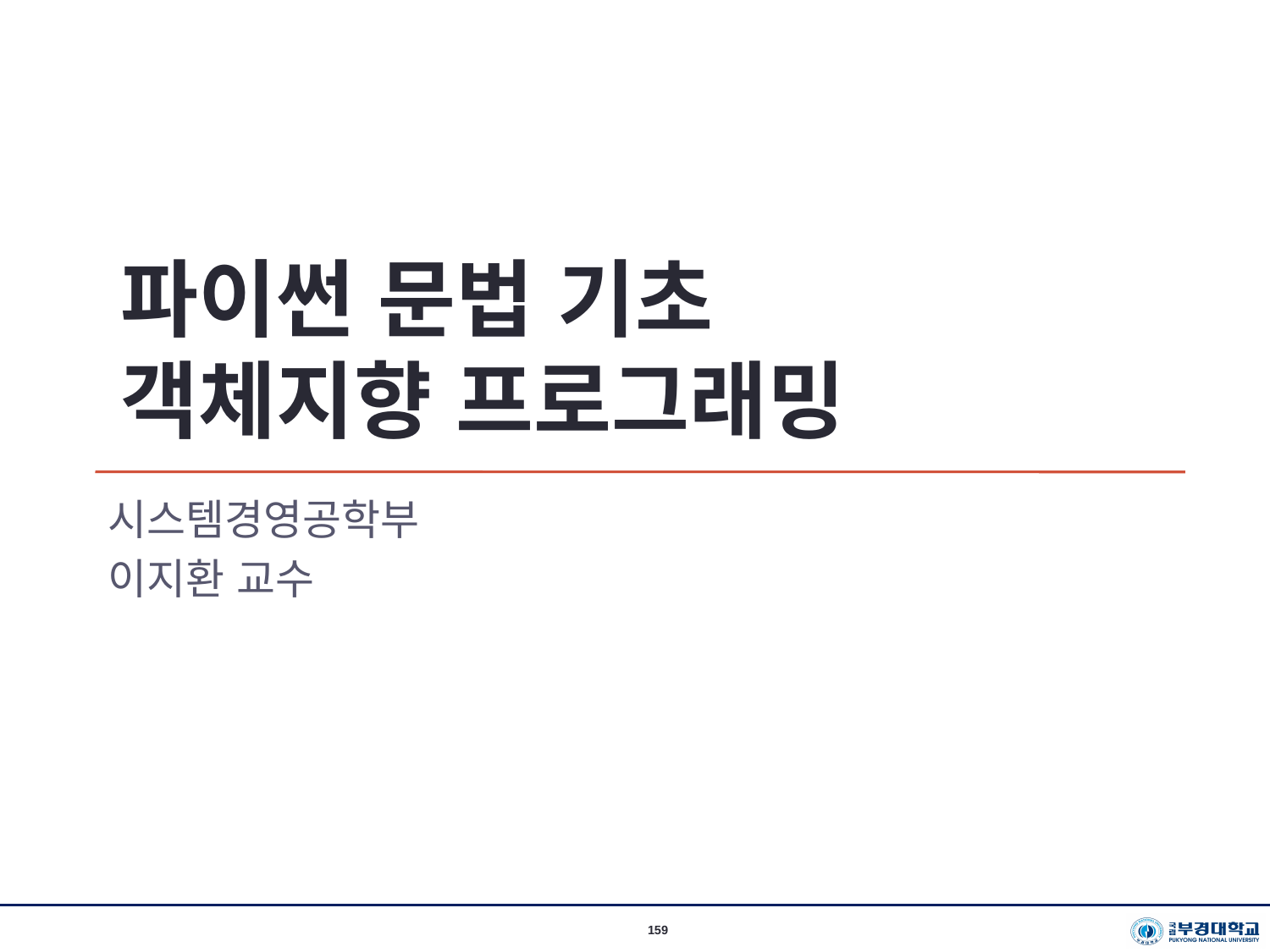

파이썬 문법 기초
객체지향 프로그래밍
시스템경영공학부
이지환 교수